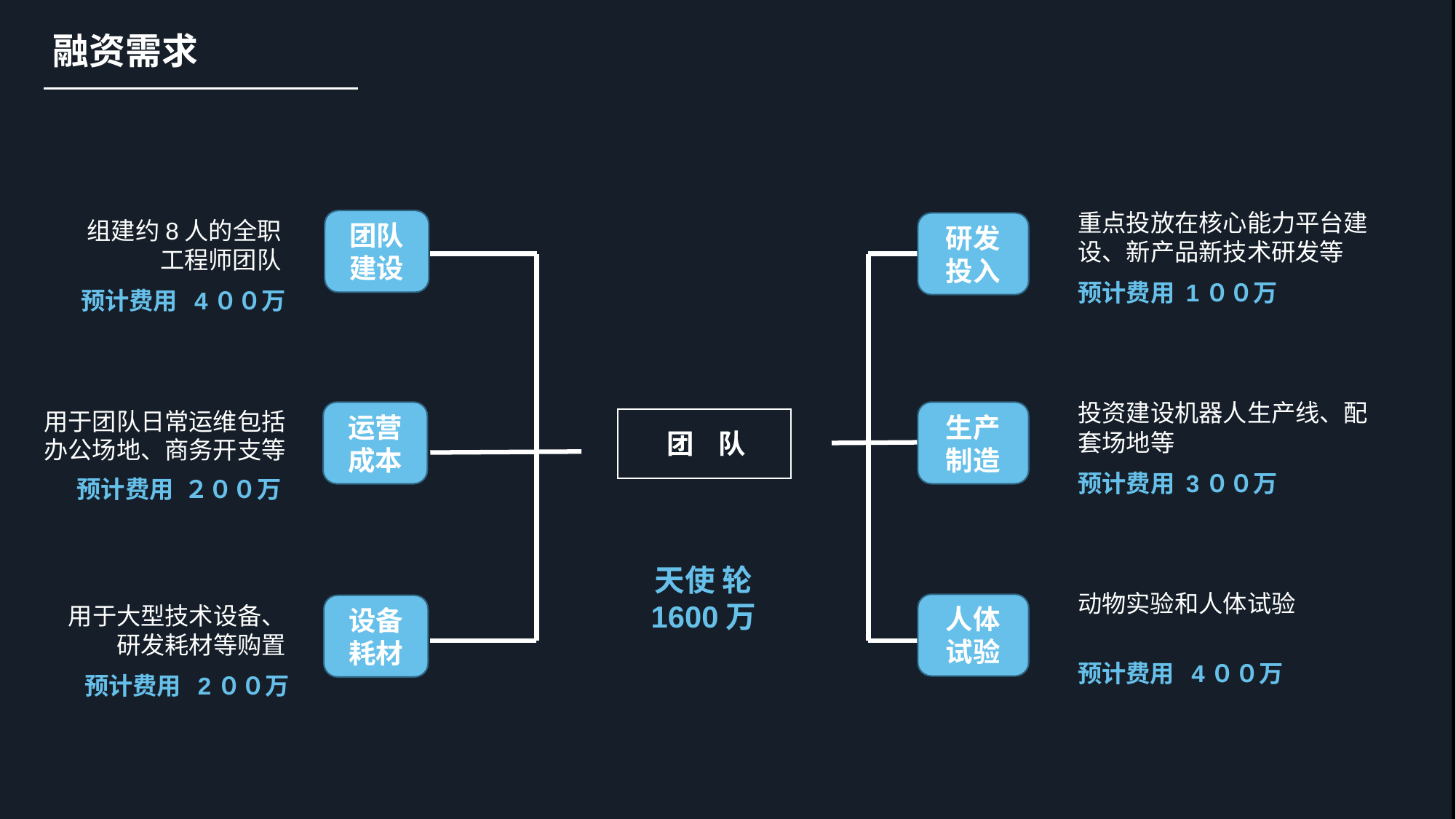

融资需求
重点投放在核心能力平台建设、新产品新技术研发等
组建约8人的全职工程师团队
团队建设
研发投入
预计费用 1００万
预计费用  4００万
投资建设机器人生产线、配套场地等
用于团队日常运维包括办公场地、商务开支等
运营成本
生产制造

团    队
预计费用 3００万
预计费用  ２００万
天使 轮
1600万

动物实验和人体试验
人体试验
用于大型技术设备、研发耗材等购置
设备耗材
预计费用  4００万
预计费用  2００万